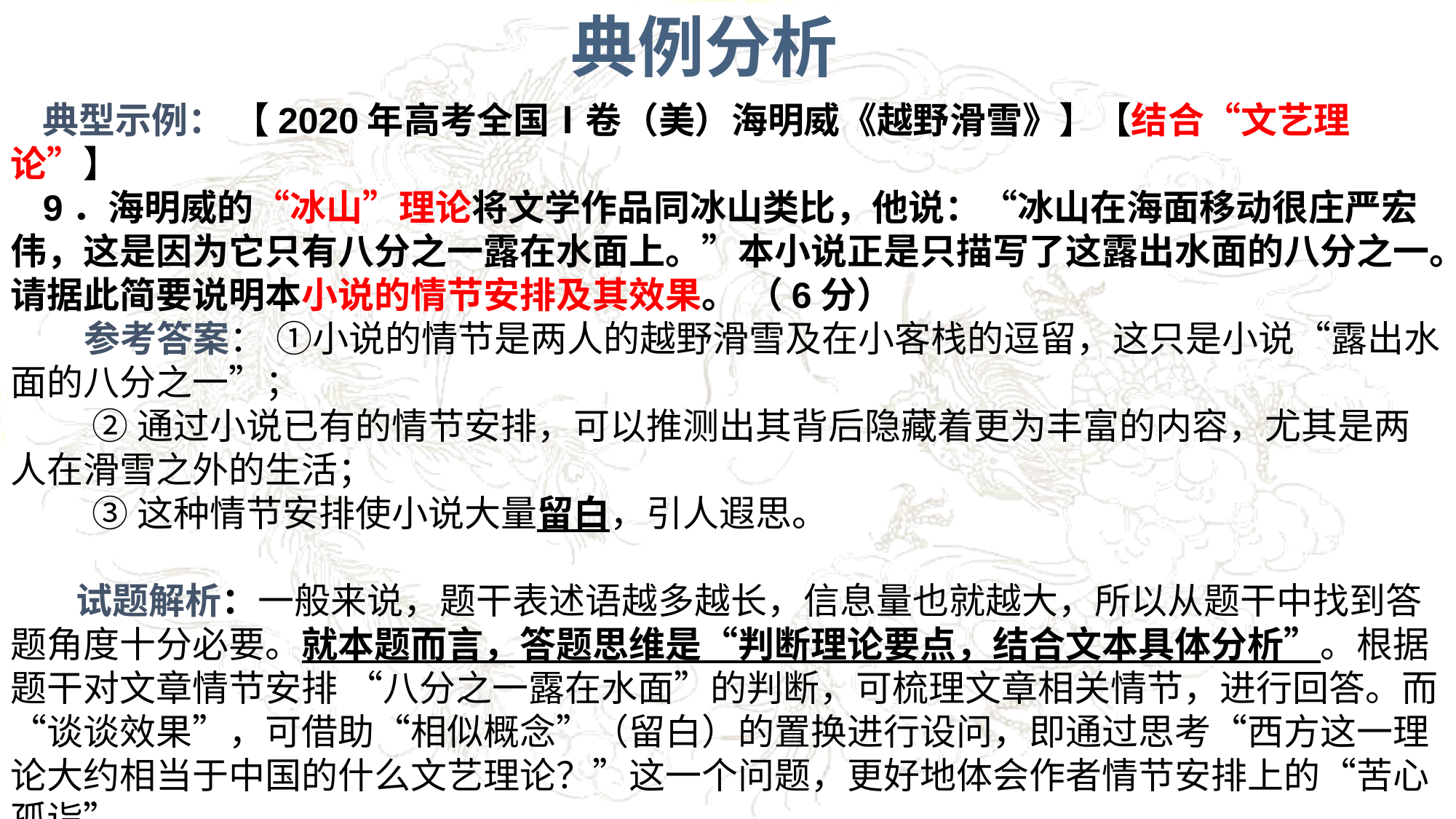

典例分析
典型示例： 【2020年高考全国Ⅰ卷（美）海明威《越野滑雪》】【结合“文艺理论”】
9．海明威的“冰山”理论将文学作品同冰山类比，他说：“冰山在海面移动很庄严宏伟，这是因为它只有八分之一露在水面上。”本小说正是只描写了这露出水面的八分之一。请据此简要说明本小说的情节安排及其效果。 （6分）
    参考答案： ①小说的情节是两人的越野滑雪及在小客栈的逗留，这只是小说“露出水面的八分之一”；
      ②通过小说已有的情节安排，可以推测出其背后隐藏着更为丰富的内容，尤其是两人在滑雪之外的生活；
      ③这种情节安排使小说大量留白，引人遐思。

   试题解析：一般来说，题干表述语越多越长，信息量也就越大，所以从题干中找到答题角度十分必要。就本题而言，答题思维是“判断理论要点，结合文本具体分析”。根据题干对文章情节安排 “八分之一露在水面”的判断，可梳理文章相关情节，进行回答。而“谈谈效果”，可借助“相似概念”（留白）的置换进行设问，即通过思考“西方这一理论大约相当于中国的什么文艺理论？”这一个问题，更好地体会作者情节安排上的“苦心孤诣”。